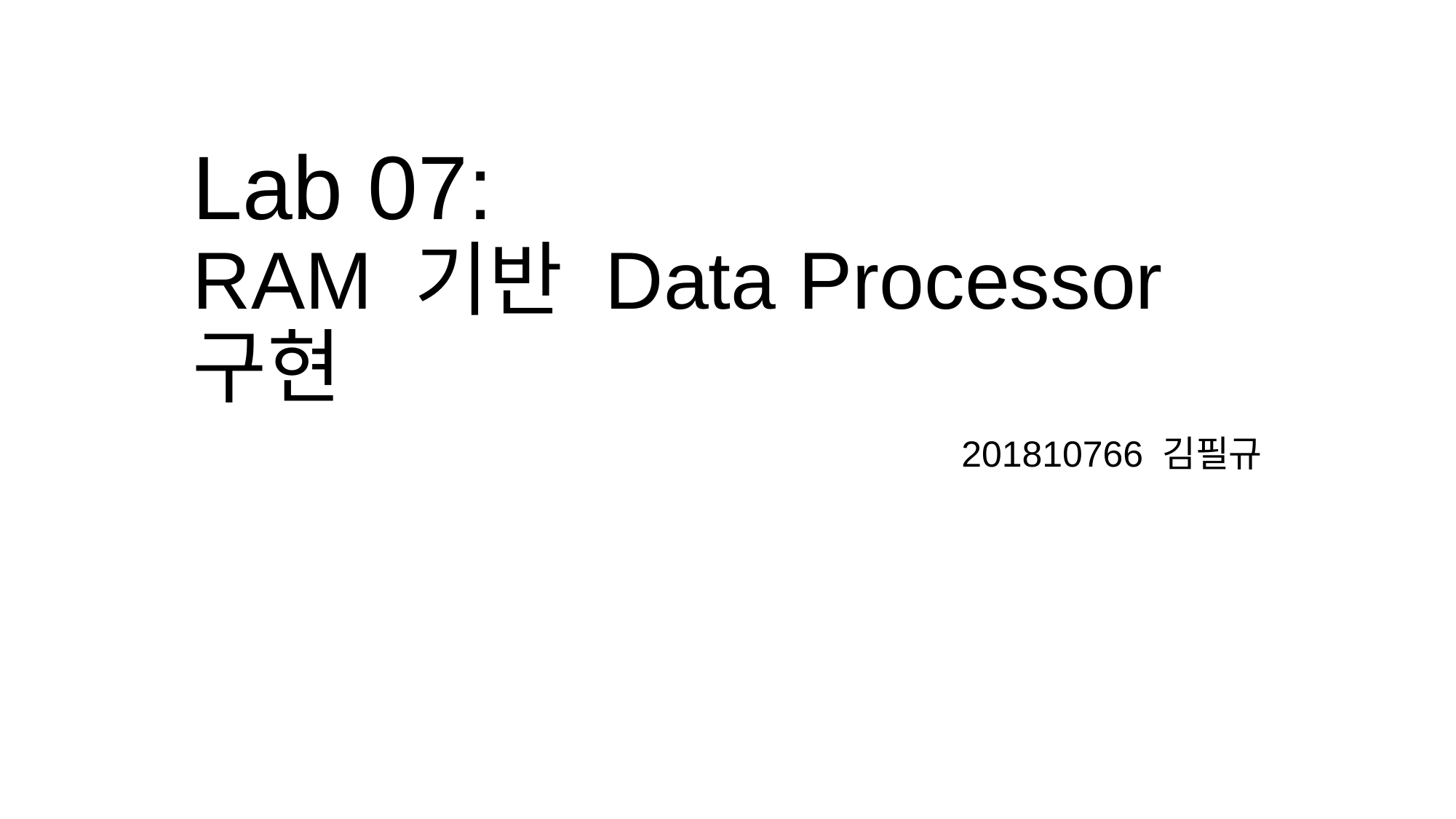

# Lab 07: RAM 기반 Data Processor 구현
201810766 김필규